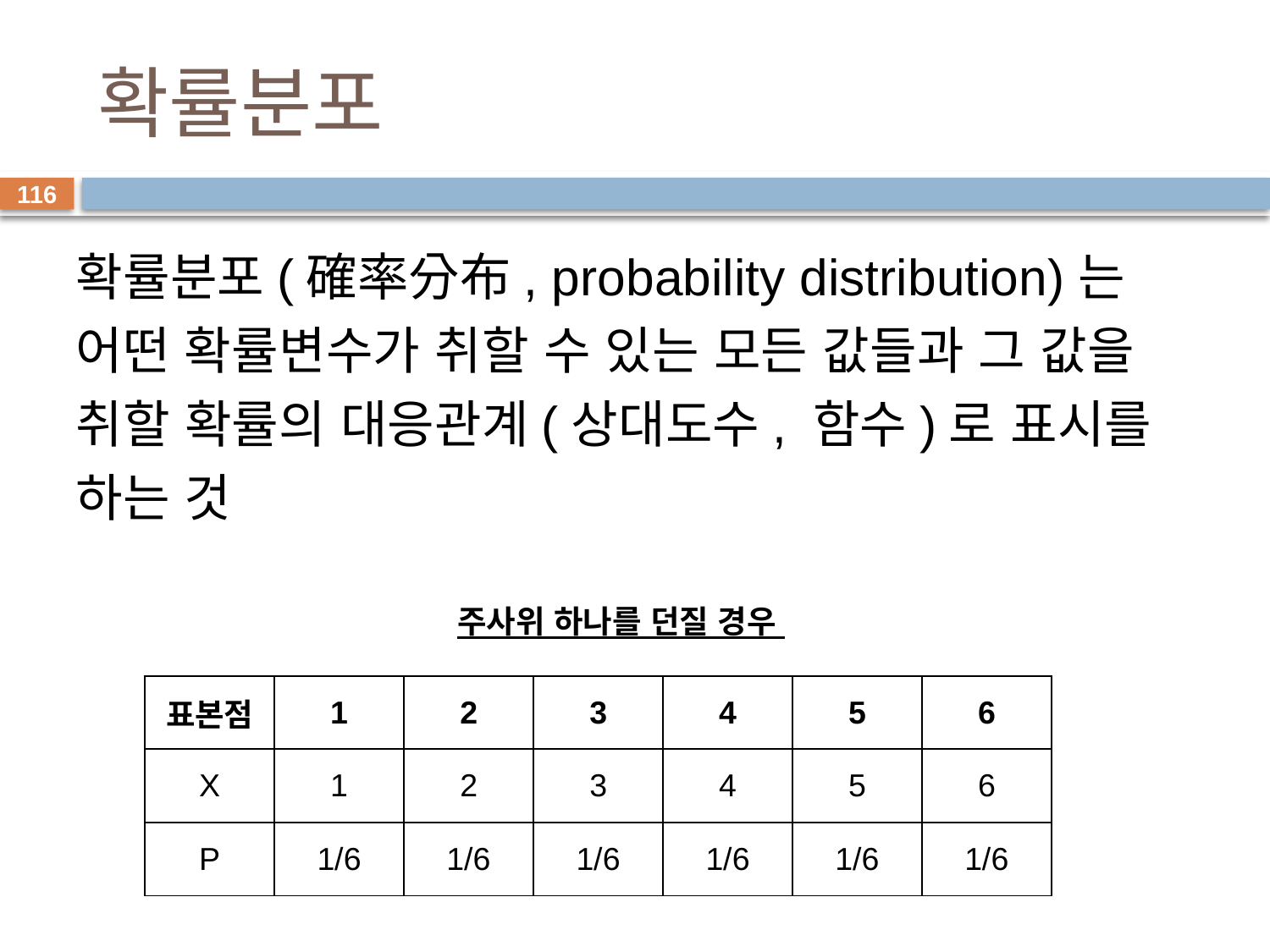

# 확률분포
116
확률분포(確率分布, probability distribution)는 어떤 확률변수가 취할 수 있는 모든 값들과 그 값을 취할 확률의 대응관계(상대도수, 함수)로 표시를 하는 것
주사위 하나를 던질 경우
| 표본점 | 1 | 2 | 3 | 4 | 5 | 6 |
| --- | --- | --- | --- | --- | --- | --- |
| X | 1 | 2 | 3 | 4 | 5 | 6 |
| P | 1/6 | 1/6 | 1/6 | 1/6 | 1/6 | 1/6 |